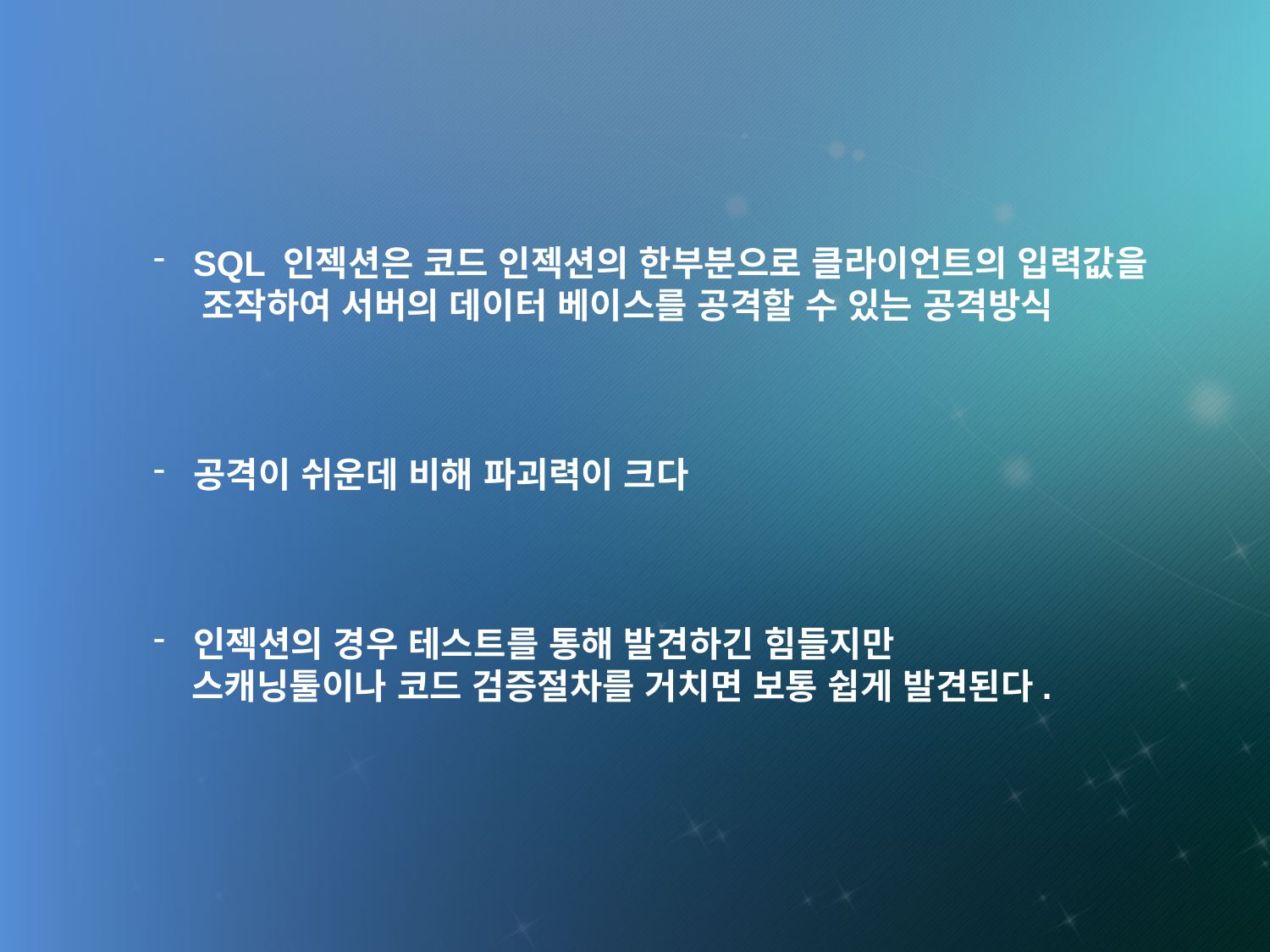

SQL 인젝션은 코드 인젝션의 한부분으로 클라이언트의 입력값을
    조작하여 서버의 데이터 베이스를 공격할 수 있는 공격방식

공격이 쉬운데 비해 파괴력이 크다

인젝션의 경우 테스트를 통해 발견하긴 힘들지만
   스캐닝툴이나 코드 검증절차를 거치면 보통 쉽게 발견된다.